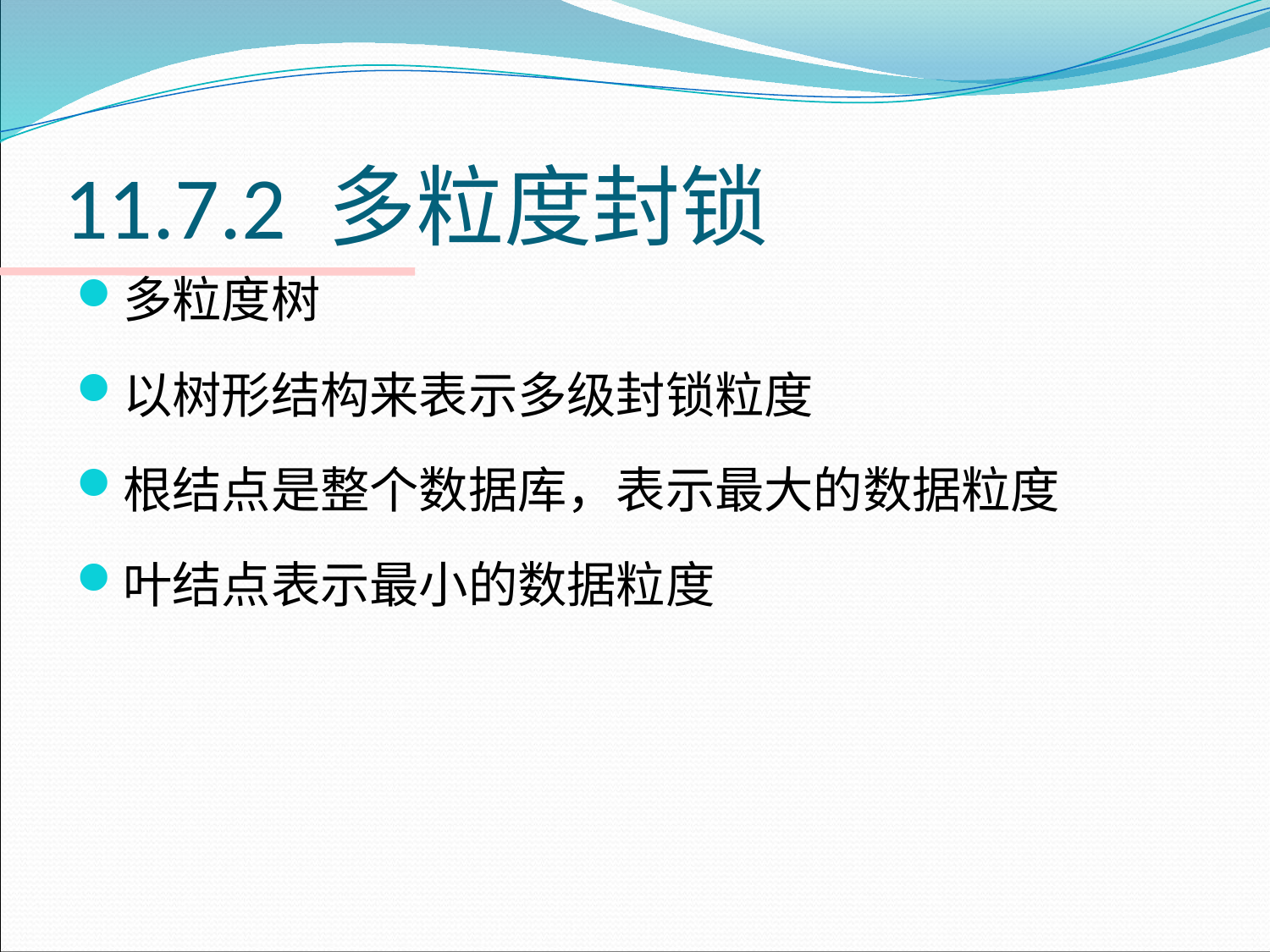

# 11.7.2 多粒度封锁
多粒度树
以树形结构来表示多级封锁粒度
根结点是整个数据库，表示最大的数据粒度
叶结点表示最小的数据粒度

1045